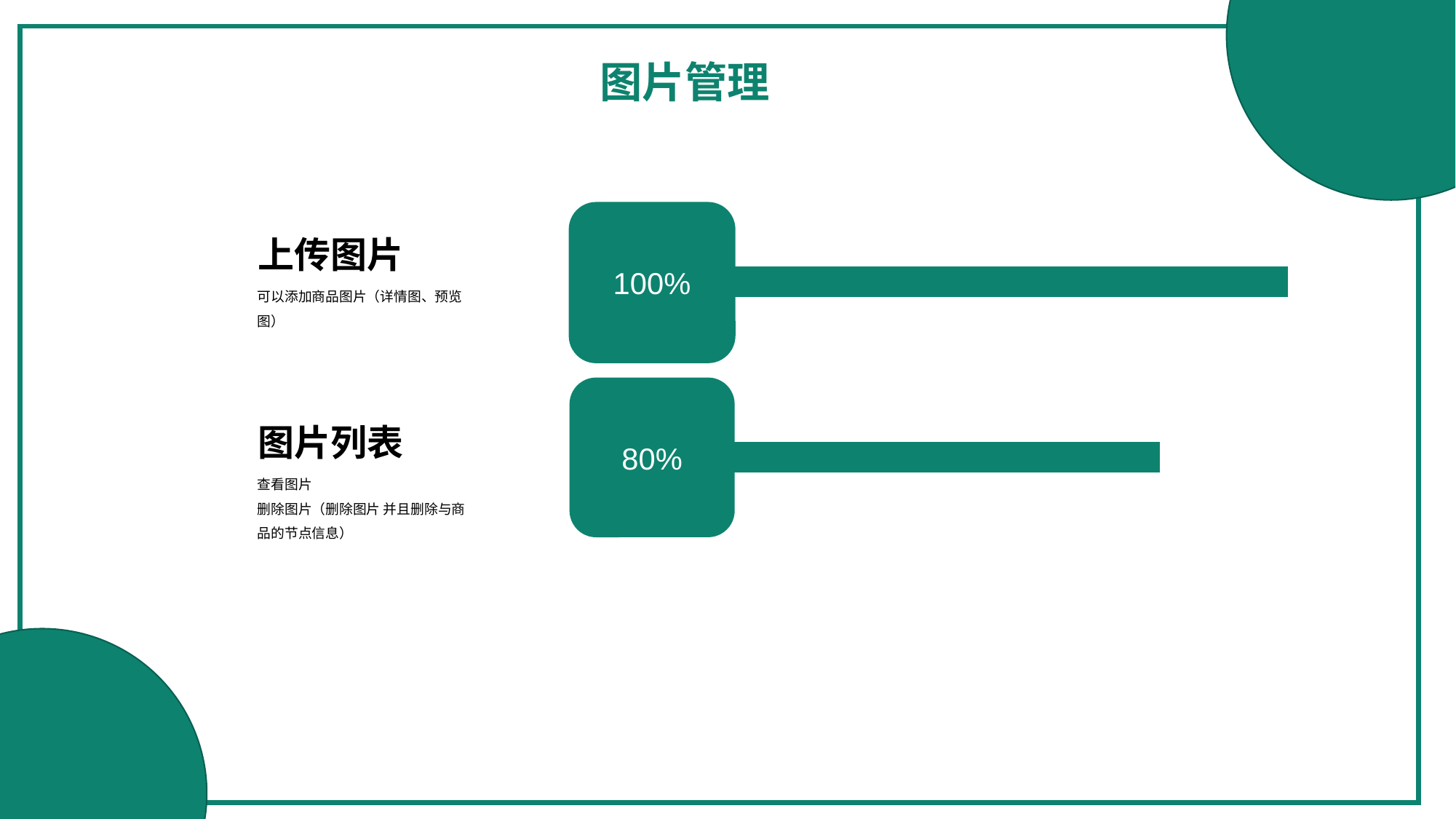

图片管理
100%
上传图片
可以添加商品图片（详情图、预览图）
80%
图片列表
查看图片
删除图片（删除图片 并且删除与商品的节点信息）